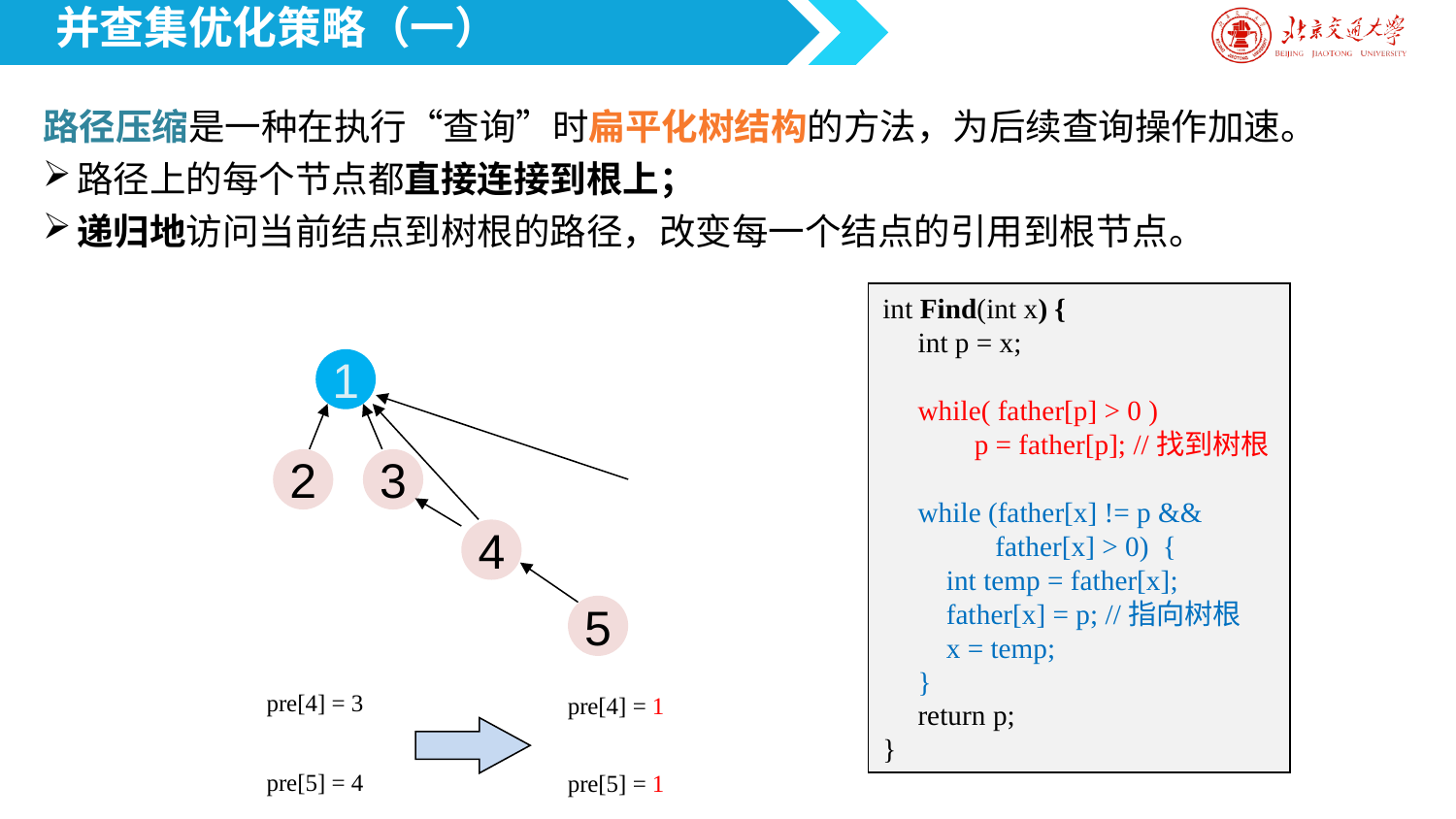

并查集优化策略（一）
路径压缩是一种在执行“查询”时扁平化树结构的方法，为后续查询操作加速。
路径上的每个节点都直接连接到根上；
递归地访问当前结点到树根的路径，改变每一个结点的引用到根节点。
int Find(int x) {
     int p = x;

     while( father[p] > 0 )
             p = father[p]; //找到树根

     while (father[x] != p &&
                father[x] > 0)  {
         int temp = father[x];
         father[x] = p; //指向树根
         x = temp;
     }
     return p;
}
1

2
3

4

5
pre[4] = 3
pre[4] = 1

pre[5] = 4
pre[5] = 1